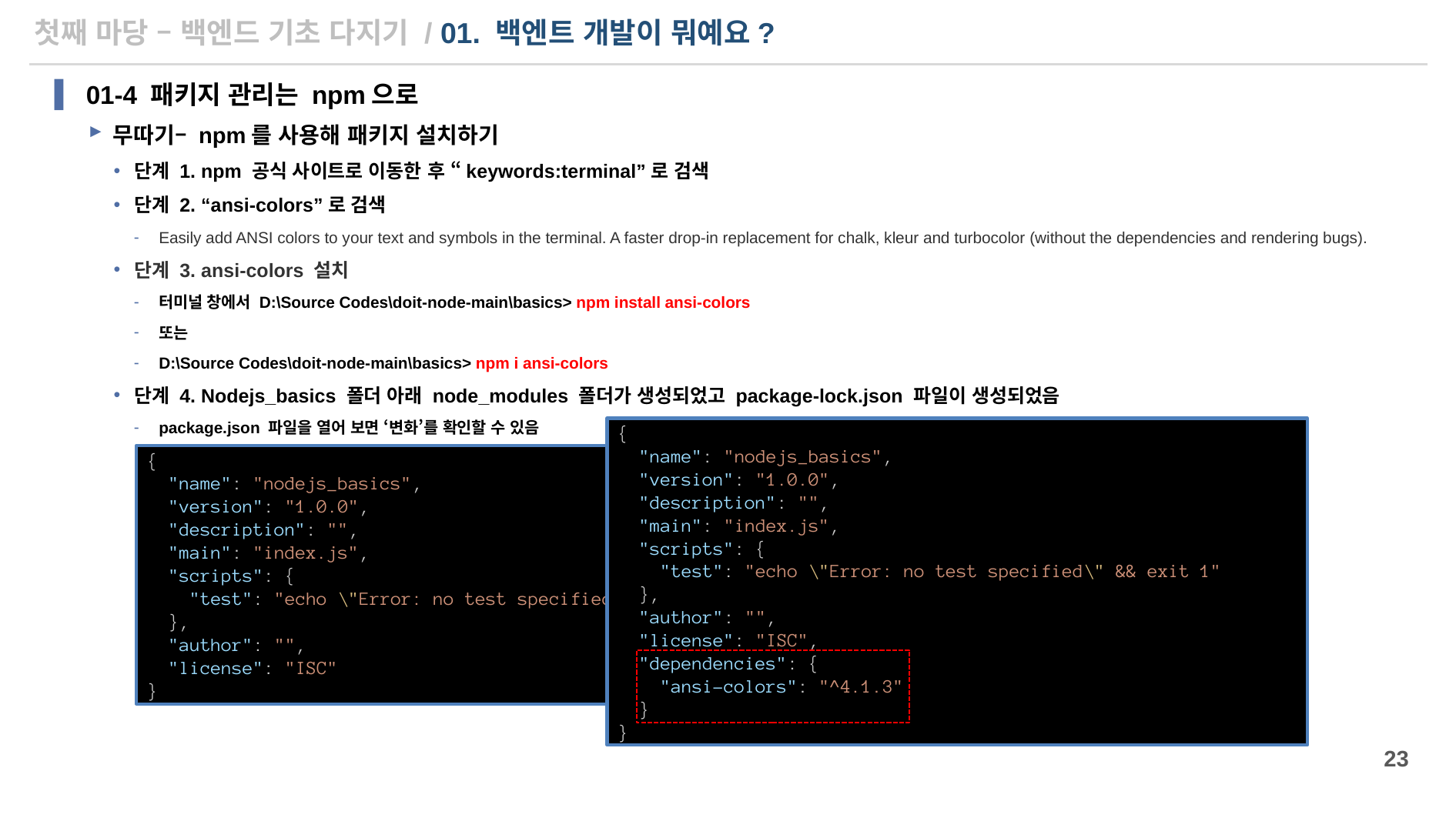

# 첫째 마당 – 백엔드 기초 다지기 / 01. 백엔트 개발이 뭐예요?
01-4 패키지 관리는 npm으로
무따기– npm를 사용해 패키지 설치하기
단계 1. npm 공식 사이트로 이동한 후 “keywords:terminal”로 검색
단계 2. “ansi-colors”로 검색
Easily add ANSI colors to your text and symbols in the terminal. A faster drop-in replacement for chalk, kleur and turbocolor (without the dependencies and rendering bugs).
단계 3. ansi-colors 설치
터미널 창에서 D:\Source Codes\doit-node-main\basics> npm install ansi-colors
또는
D:\Source Codes\doit-node-main\basics> npm i ansi-colors
단계 4. Nodejs_basics 폴더 아래 node_modules 폴더가 생성되었고 package-lock.json 파일이 생성되었음
package.json 파일을 열어 보면 ‘변화’를 확인할 수 있음

{
  "name": "nodejs_basics",
  "version": "1.0.0",
  "description": "",
  "main": "index.js",
  "scripts": {
    "test": "echo \"Error: no test specified\" && exit 1"
  },
  "author": "",
  "license": "ISC",
  "dependencies": {
    "ansi-colors": "^4.1.3"
  }
}
{
  "name": "nodejs_basics",
  "version": "1.0.0",
  "description": "",
  "main": "index.js",
  "scripts": {
    "test": "echo \"Error: no test specified\" && exit 1"
  },
  "author": "",
  "license": "ISC"
}

23